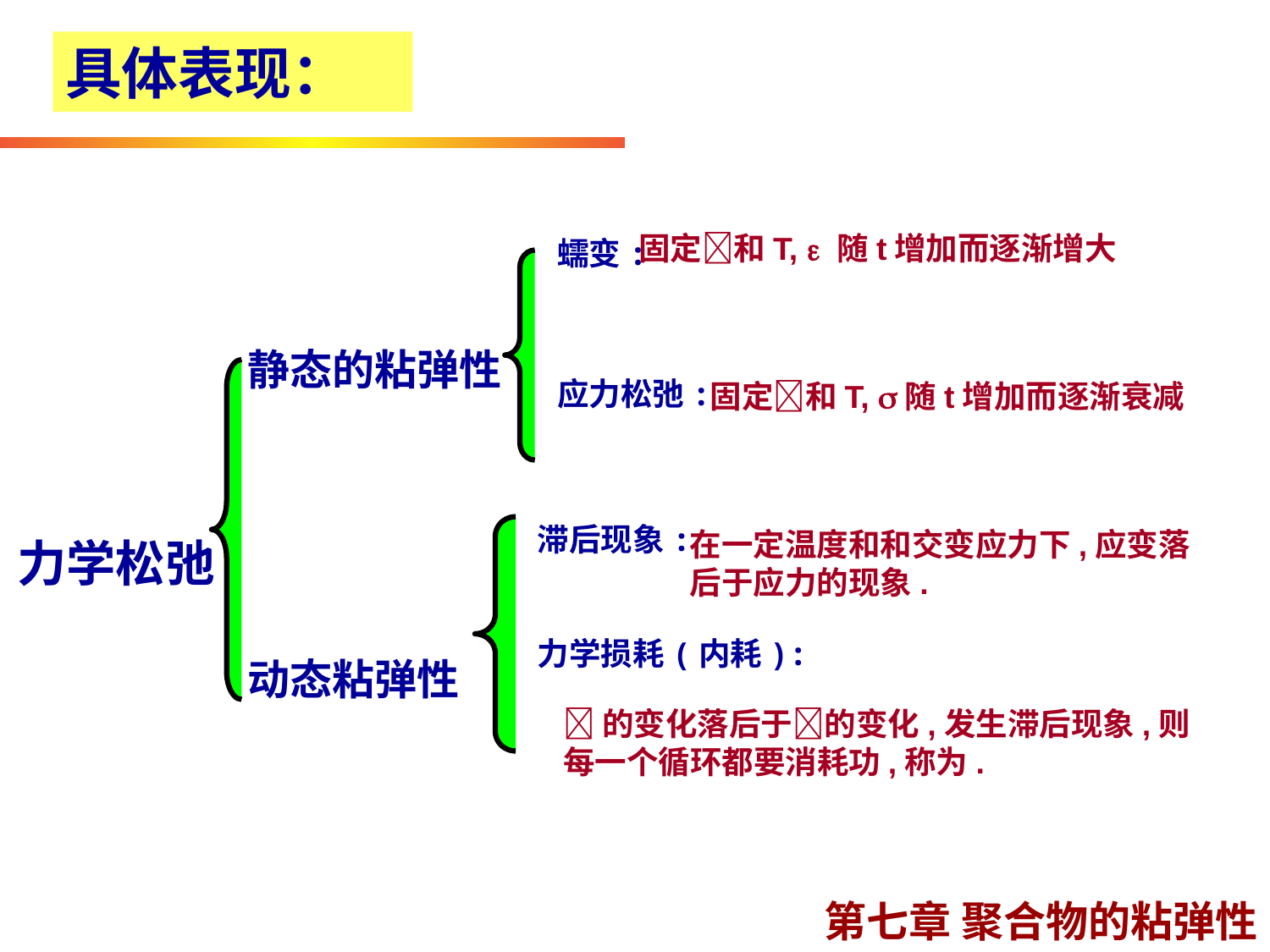

具体表现：
固定σ和T, ε 随t增加而逐渐增大
蠕变:

静态的粘弹性

应力松弛:
固定ε和T, σ随t增加而逐渐衰减
滞后现象:

在一定温度和和交变应力下,应变落后于应力的现象.

力学松弛
力学损耗(内耗):
动态粘弹性
ε的变化落后于σ的变化,发生滞后现象,则每一个循环都要消耗功,称为.